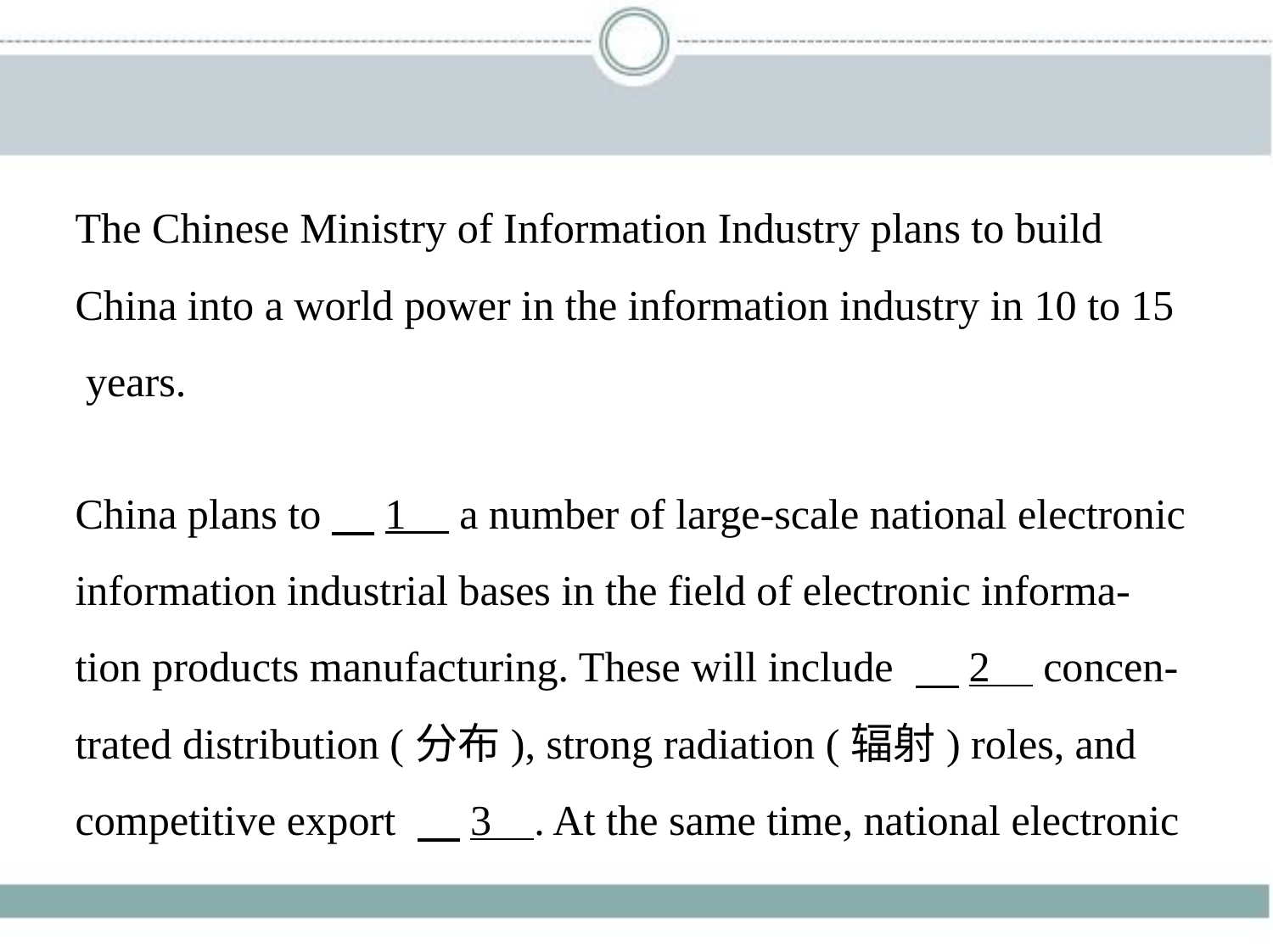

The Chinese Ministry of Information Industry plans to build
China into a world power in the information industry in 10 to 15
 years.
China plans to　1     a number of large-scale national electronic
information industrial bases in the field of electronic informa-
tion products manufacturing. These will include 　2     concen-
trated distribution (分布), strong radiation (辐射) roles, and
competitive export 　3    . At the same time, national electronic